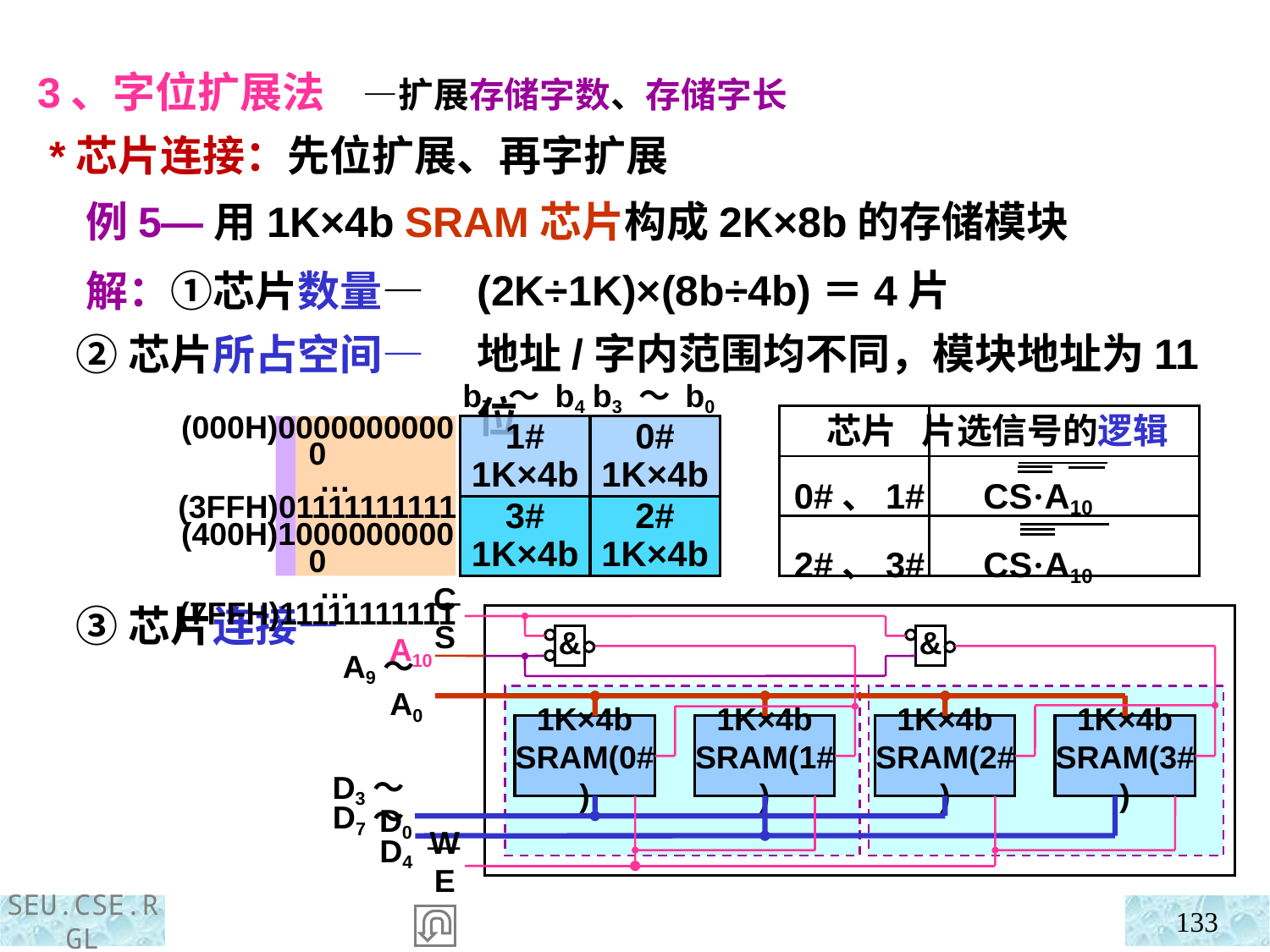

3、字位扩展法    —扩展存储字数、存储字长
 *芯片连接：先位扩展、再字扩展
    例5—用1K×4b SRAM芯片构成2K×8b的存储模块
(2K÷1K)×(8b÷4b)＝4片
地址/字内范围均不同，模块地址为11位
    解：①芯片数量—
    ②芯片所占空间—

    ③芯片连接—
b7 ～ b4
b3 ～ b0
1#
1K×4b
0#
1K×4b
3#
1K×4b
2#
1K×4b
 芯片   片选信号的逻辑
 0#、1#      CS·A10
 2#、3#      CS·A10
(000H)00000000000
    …
(3FFH)01111111111
(400H)10000000000
    …
(7FFH)11111111111

CS

A10

A9～A0

1K×4b
SRAM(0#)
1K×4b
SRAM(1#)
1K×4b
SRAM(2#)
1K×4b
SRAM(3#)
D3～D0
D7～D4

WE

&
&

133